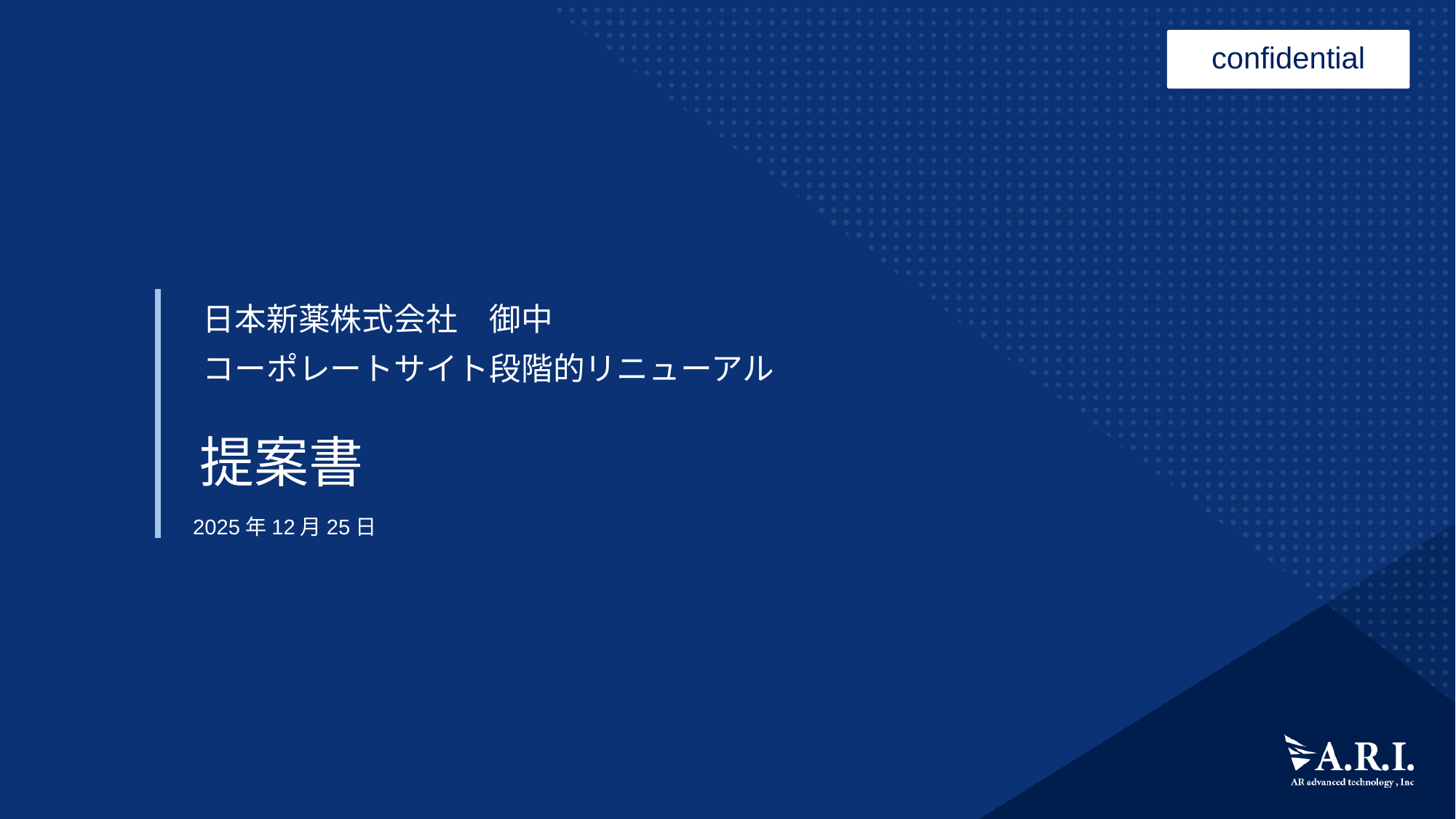

confidential
日本新薬株式会社　御中
コーポレートサイト段階的リニューアル
提案書
2025年12月25日